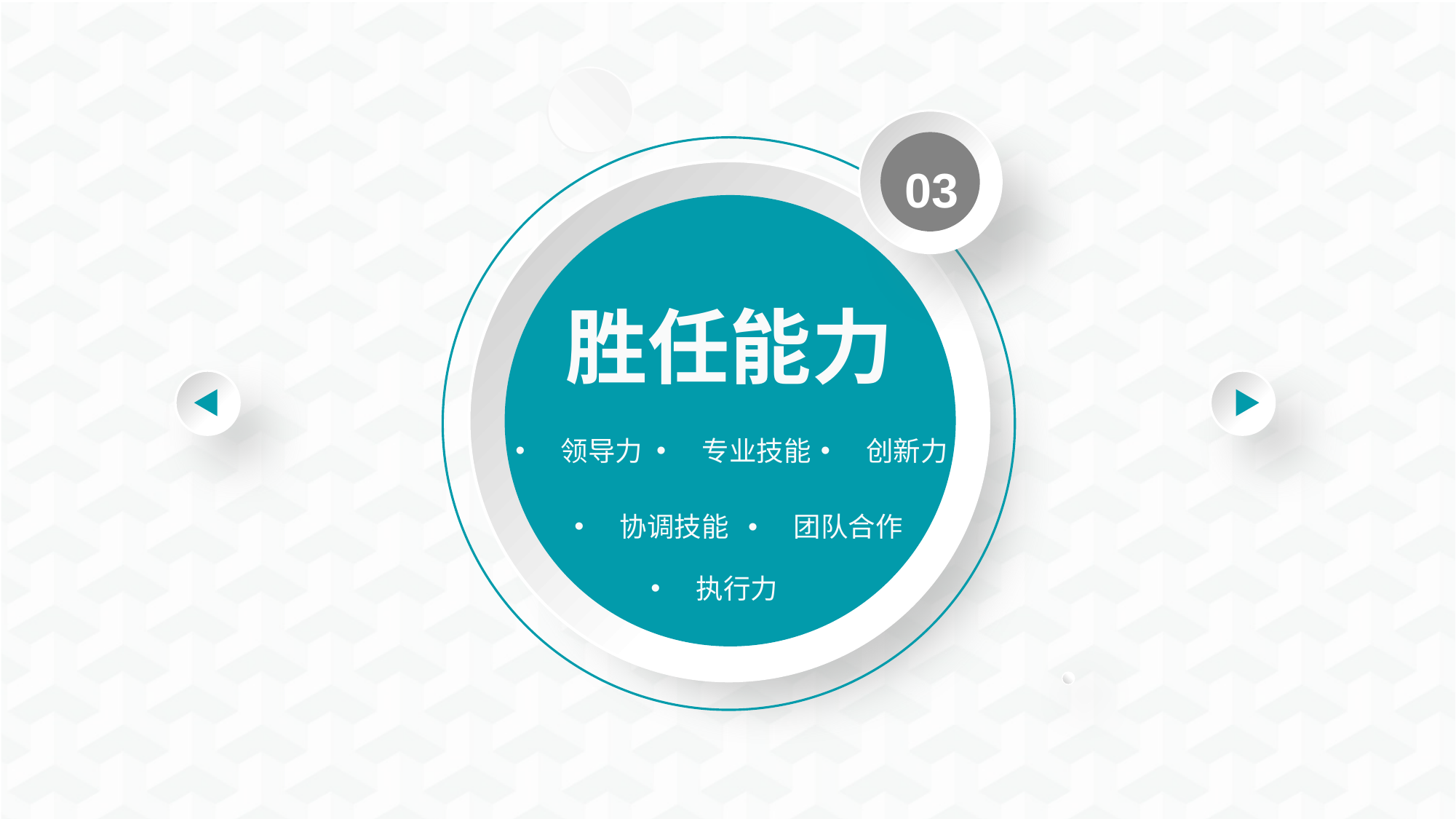

03

胜任能力

创新力
领导力
专业技能
协调技能
团队合作
执行力